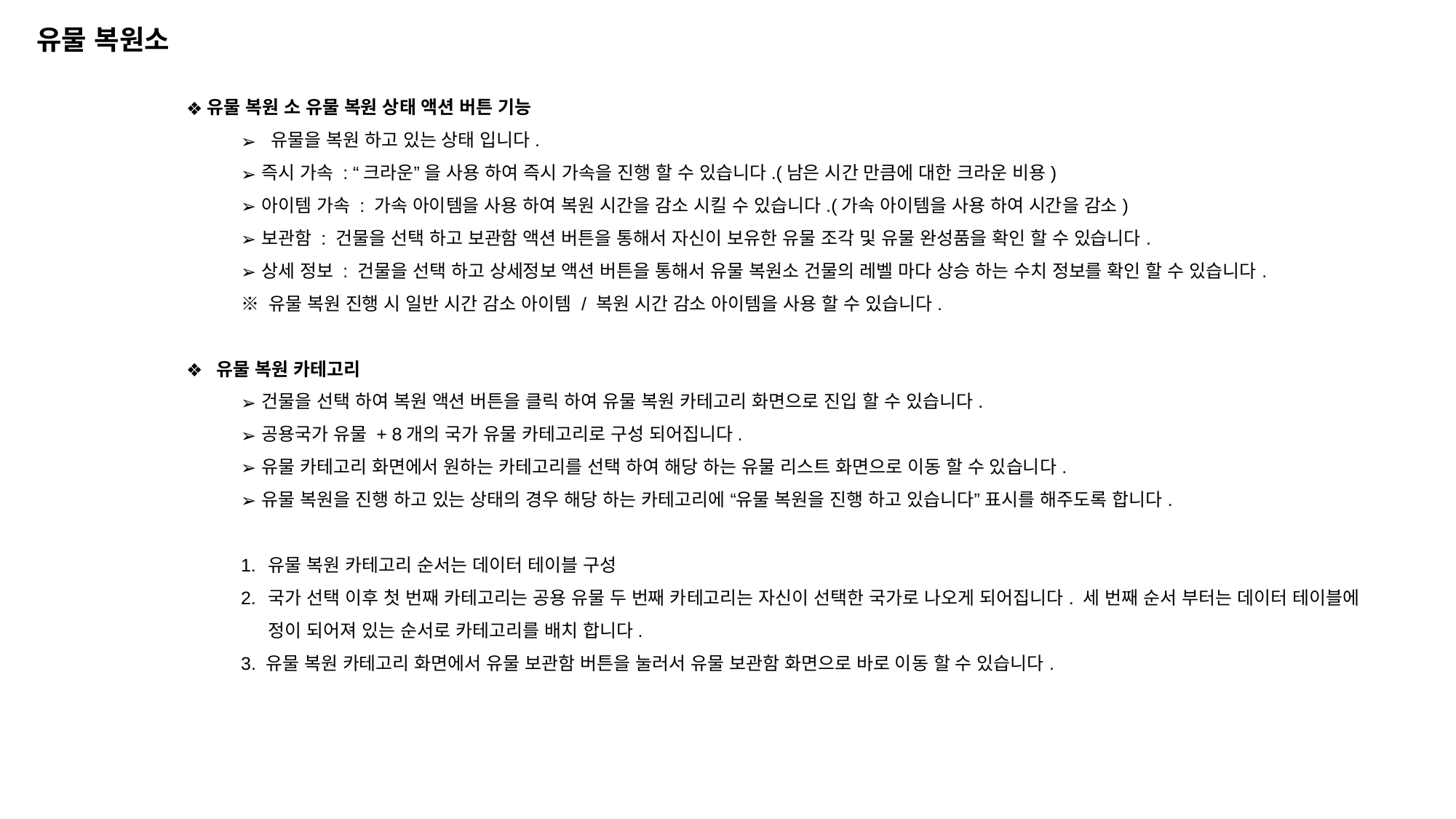

유물 복원소
유물 복원 소 유물 복원 상태 액션 버튼 기능
 유물을 복원 하고 있는 상태 입니다.
즉시 가속 : “크라운” 을 사용 하여 즉시 가속을 진행 할 수 있습니다.(남은 시간 만큼에 대한 크라운 비용)
아이템 가속 : 가속 아이템을 사용 하여 복원 시간을 감소 시킬 수 있습니다.(가속 아이템을 사용 하여 시간을 감소)
보관함 : 건물을 선택 하고 보관함 액션 버튼을 통해서 자신이 보유한 유물 조각 및 유물 완성품을 확인 할 수 있습니다.
상세 정보 : 건물을 선택 하고 상세정보 액션 버튼을 통해서 유물 복원소 건물의 레벨 마다 상승 하는 수치 정보를 확인 할 수 있습니다.
※ 유물 복원 진행 시 일반 시간 감소 아이템 / 복원 시간 감소 아이템을 사용 할 수 있습니다.

 유물 복원 카테고리
건물을 선택 하여 복원 액션 버튼을 클릭 하여 유물 복원 카테고리 화면으로 진입 할 수 있습니다.
공용국가 유물 + 8개의 국가 유물 카테고리로 구성 되어집니다.
유물 카테고리 화면에서 원하는 카테고리를 선택 하여 해당 하는 유물 리스트 화면으로 이동 할 수 있습니다.
유물 복원을 진행 하고 있는 상태의 경우 해당 하는 카테고리에 “유물 복원을 진행 하고 있습니다” 표시를 해주도록 합니다.

유물 복원 카테고리 순서는 데이터 테이블 구성
국가 선택 이후 첫 번째 카테고리는 공용 유물 두 번째 카테고리는 자신이 선택한 국가로 나오게 되어집니다. 세 번째 순서 부터는 데이터 테이블에 정이 되어져 있는 순서로 카테고리를 배치 합니다.
3. 유물 복원 카테고리 화면에서 유물 보관함 버튼을 눌러서 유물 보관함 화면으로 바로 이동 할 수 있습니다.